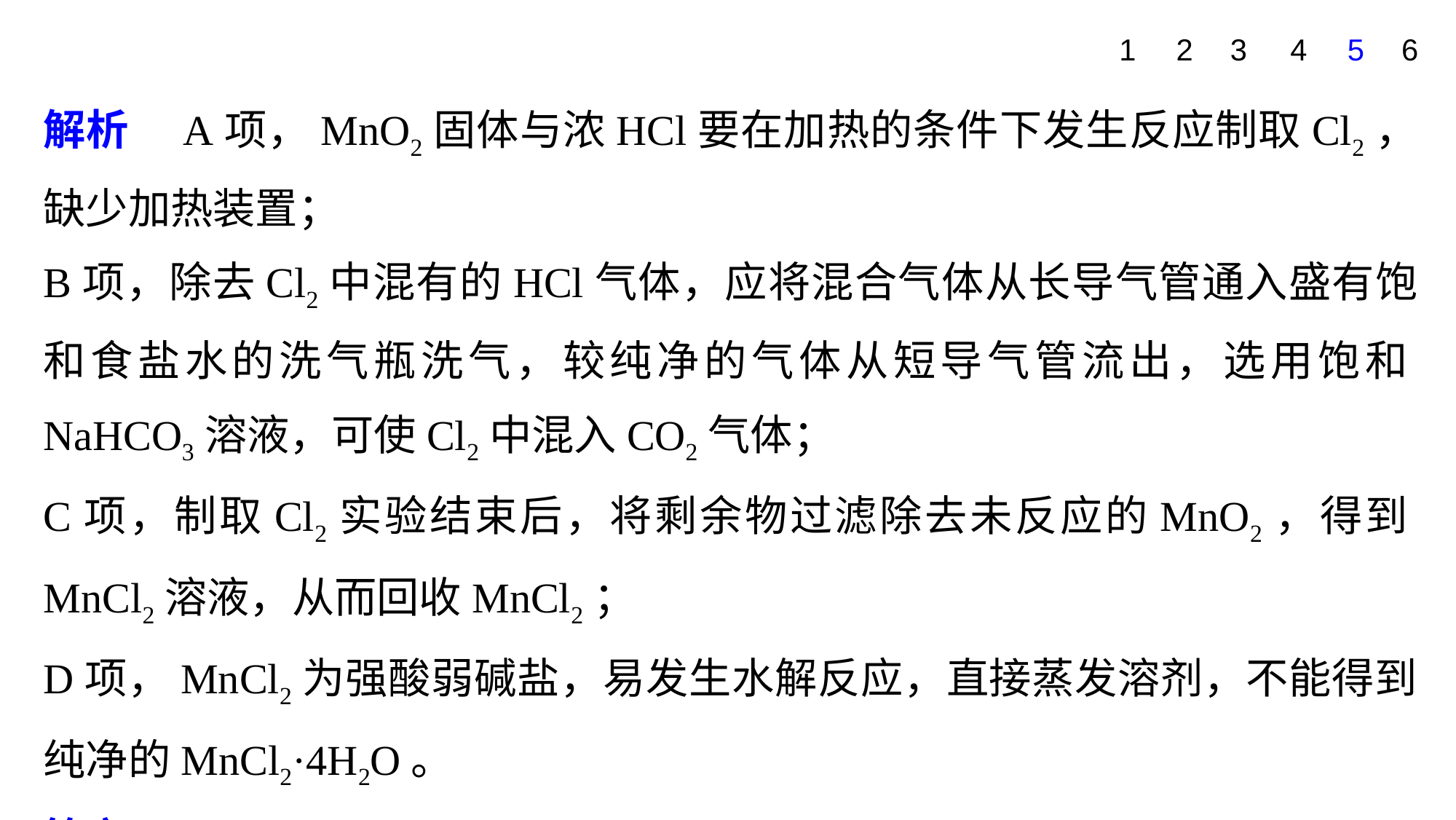

1
2
3
4
5
6
解析　A项，MnO2固体与浓HCl要在加热的条件下发生反应制取Cl2，缺少加热装置；
B项，除去Cl2中混有的HCl气体，应将混合气体从长导气管通入盛有饱和食盐水的洗气瓶洗气，较纯净的气体从短导气管流出，选用饱和NaHCO3溶液，可使Cl2中混入CO2气体；
C项，制取Cl2实验结束后，将剩余物过滤除去未反应的MnO2，得到MnCl2溶液，从而回收MnCl2；
D项，MnCl2为强酸弱碱盐，易发生水解反应，直接蒸发溶剂，不能得到纯净的MnCl2·4H2O。
答案　C